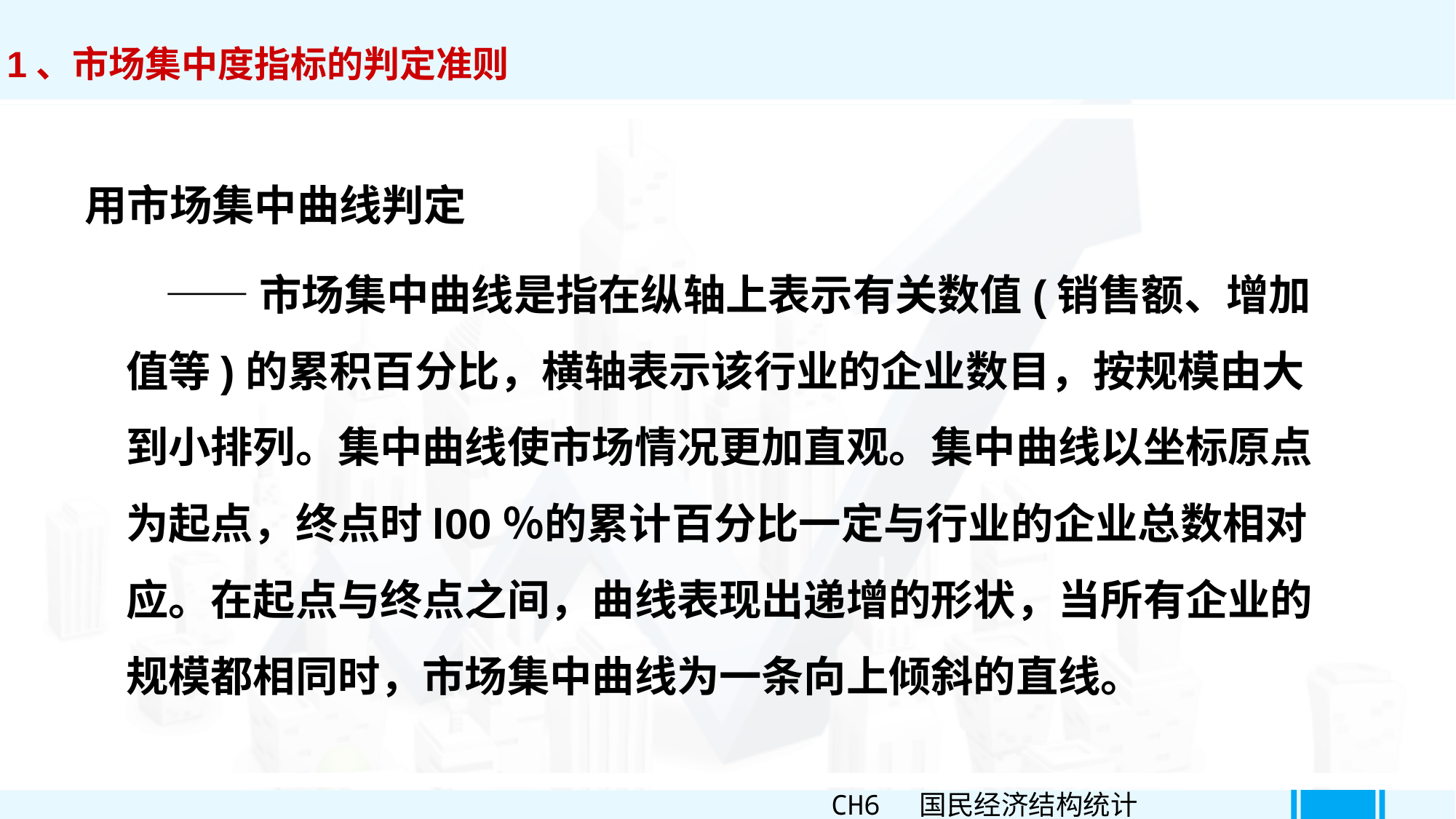

1、市场集中度指标的判定准则
用市场集中曲线判定
    ——市场集中曲线是指在纵轴上表示有关数值(销售额、增加值等)的累积百分比，横轴表示该行业的企业数目，按规模由大到小排列。集中曲线使市场情况更加直观。集中曲线以坐标原点为起点，终点时l00％的累计百分比一定与行业的企业总数相对应。在起点与终点之间，曲线表现出递增的形状，当所有企业的规模都相同时，市场集中曲线为一条向上倾斜的直线。
CH6  国民经济结构统计
14